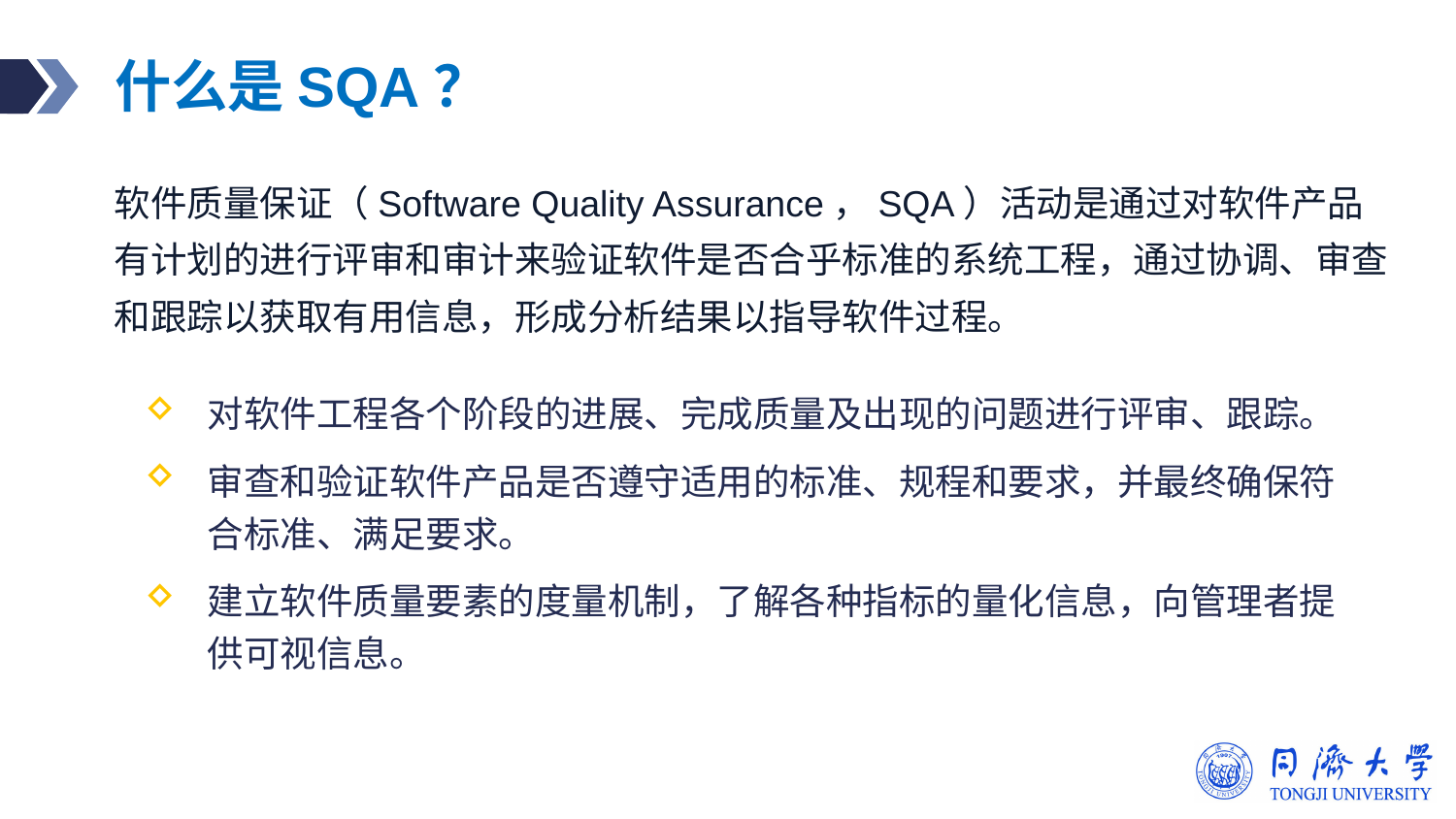

# 什么是SQA？
软件质量保证（Software Quality Assurance，SQA）活动是通过对软件产品有计划的进行评审和审计来验证软件是否合乎标准的系统工程，通过协调、审查和跟踪以获取有用信息，形成分析结果以指导软件过程。

对软件工程各个阶段的进展、完成质量及出现的问题进行评审、跟踪。
审查和验证软件产品是否遵守适用的标准、规程和要求，并最终确保符合标准、满足要求。
建立软件质量要素的度量机制，了解各种指标的量化信息，向管理者提供可视信息。